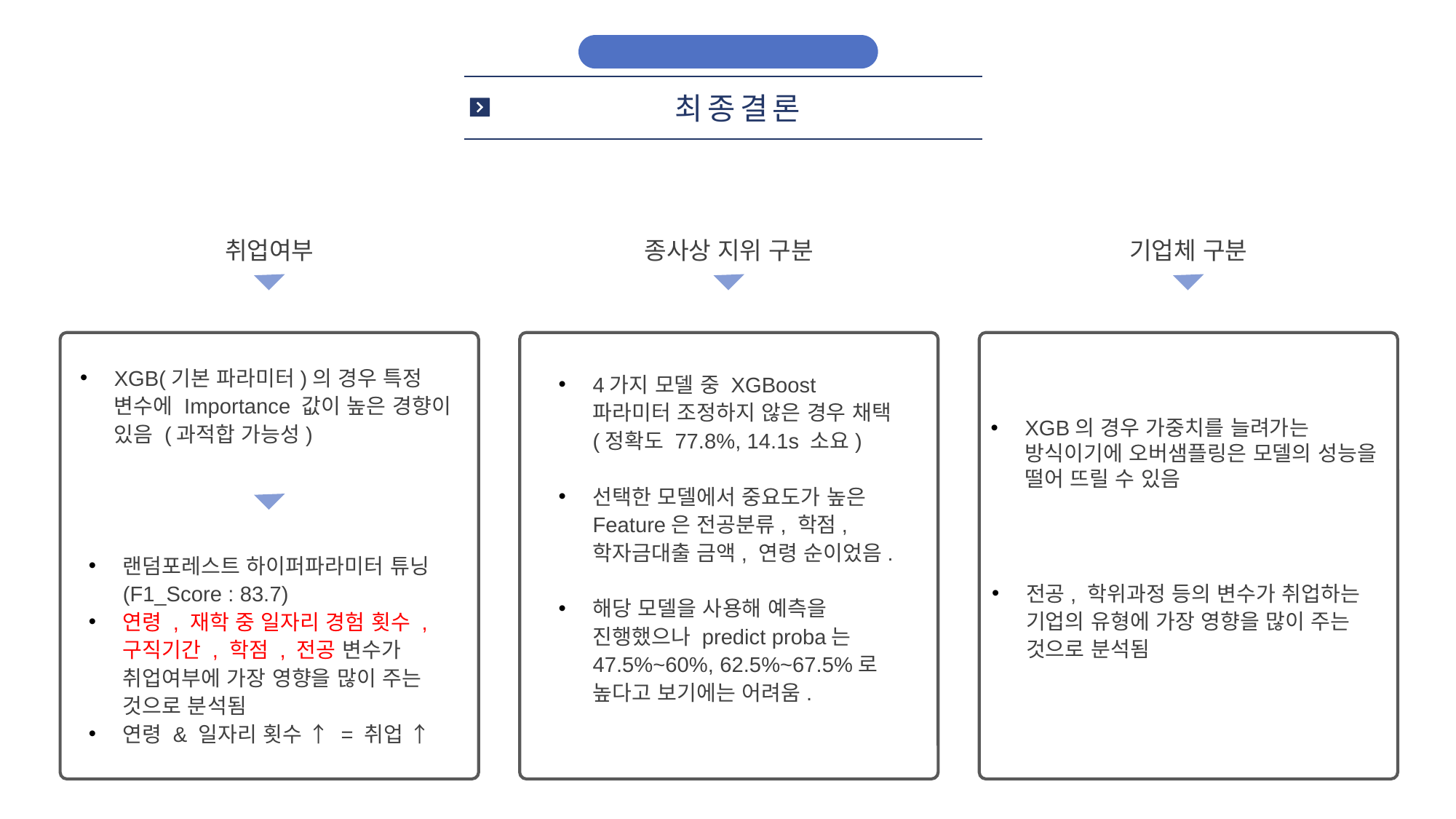

결론 및 개선사항
 최종결론

취업여부

XGB(기본 파라미터)의 경우 특정 변수에 Importance 값이 높은 경향이 있음 (과적합 가능성)
랜덤포레스트 하이퍼파라미터 튜닝 (F1_Score : 83.7)
연령 , 재학 중 일자리 경험 횟수 , 구직기간 , 학점 , 전공 변수가 취업여부에 가장 영향을 많이 주는 것으로 분석됨
연령 & 일자리 횟수 ↑ = 취업 ↑

종사상 지위 구분

4가지 모델 중 XGBoost 파라미터 조정하지 않은 경우 채택
(정확도 77.8%, 14.1s 소요)

선택한 모델에서 중요도가 높은 Feature은 전공분류, 학점, 학자금대출 금액, 연령 순이었음.

해당 모델을 사용해 예측을 진행했으나 predict proba는 47.5%~60%, 62.5%~67.5%로 높다고 보기에는 어려움.
기업체 구분

XGB의 경우 가중치를 늘려가는 방식이기에 오버샘플링은 모델의 성능을 떨어 뜨릴 수 있음
전공, 학위과정 등의 변수가 취업하는 기업의 유형에 가장 영향을 많이 주는 것으로 분석됨